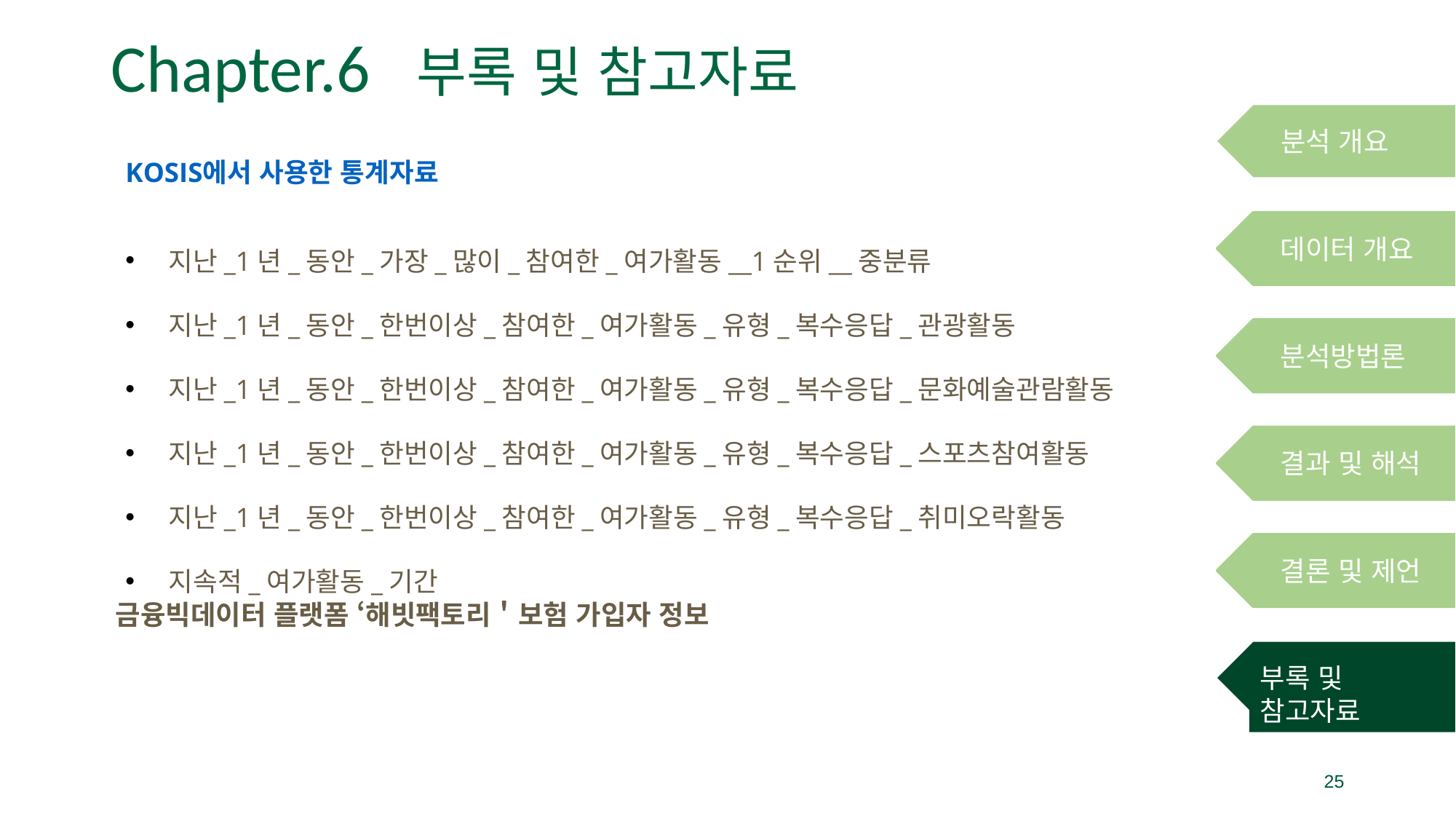

# Chapter.6  부록 및 참고자료

분석 개요
KOSIS에서 사용한 통계자료
지난_1년_동안_가장_많이_참여한_여가활동__1순위__중분류
지난_1년_동안_한번이상_참여한_여가활동_유형_복수응답_관광활동
지난_1년_동안_한번이상_참여한_여가활동_유형_복수응답_문화예술관람활동
지난_1년_동안_한번이상_참여한_여가활동_유형_복수응답_스포츠참여활동
지난_1년_동안_한번이상_참여한_여가활동_유형_복수응답_취미오락활동
지속적_여가활동_기간

데이터 개요

분석방법론

결과 및 해석

결론 및 제언
금융빅데이터 플랫폼 ‘해빗팩토리＇보험 가입자 정보

부록 및 참고자료
25